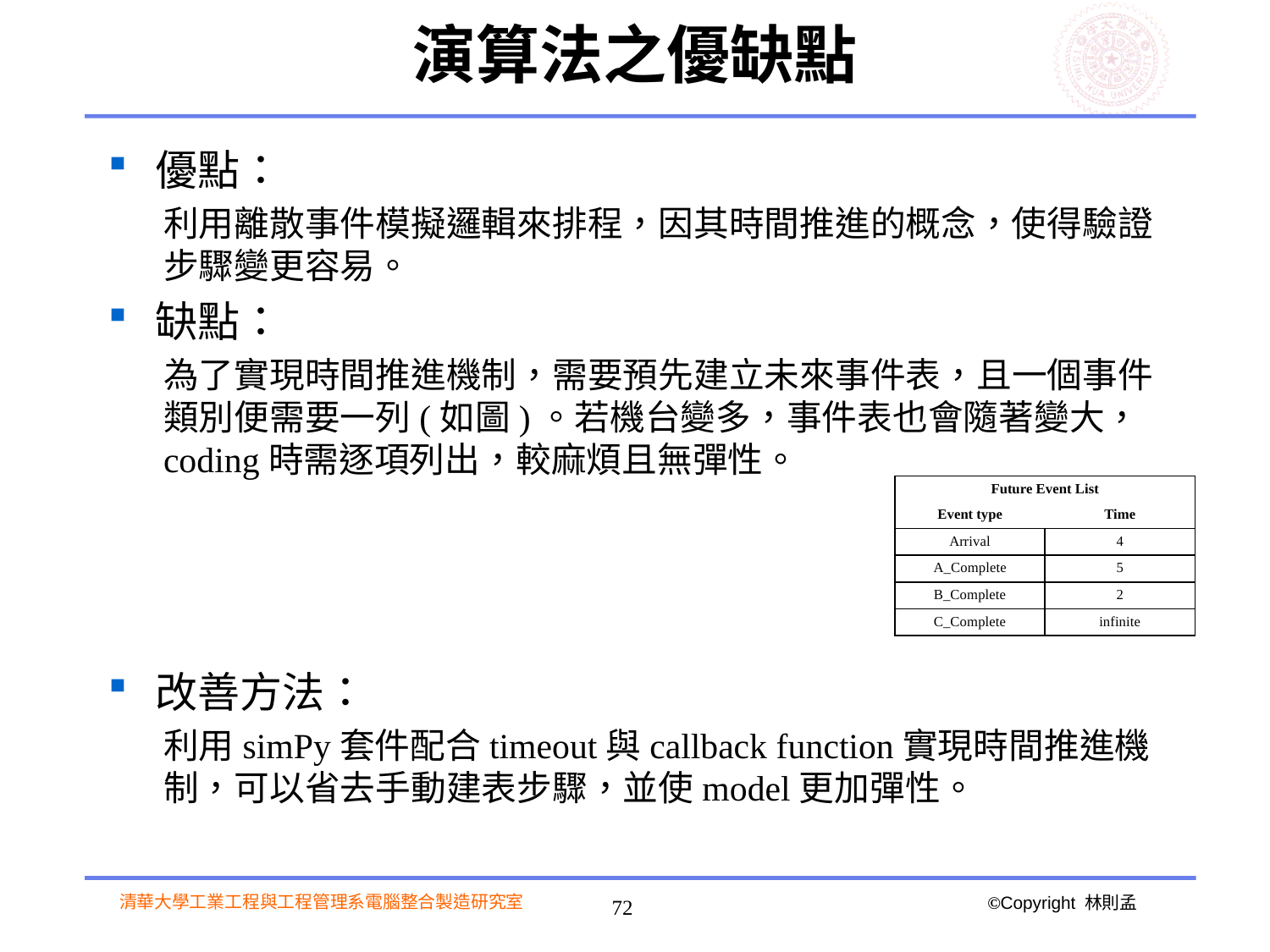

# 演算法之優缺點
優點：
利用離散事件模擬邏輯來排程，因其時間推進的概念，使得驗證步驟變更容易。
缺點：
為了實現時間推進機制，需要預先建立未來事件表，且一個事件類別便需要一列(如圖)。若機台變多，事件表也會隨著變大，coding時需逐項列出，較麻煩且無彈性。

改善方法：
利用simPy套件配合timeout與callback function實現時間推進機制，可以省去手動建表步驟，並使model更加彈性。
| Future Event List |  |
| --- | --- |
| Event type | Time |
| Arrival | 4 |
| A\_Complete | 5 |
| B\_Complete | 2 |
| C\_Complete | infinite |